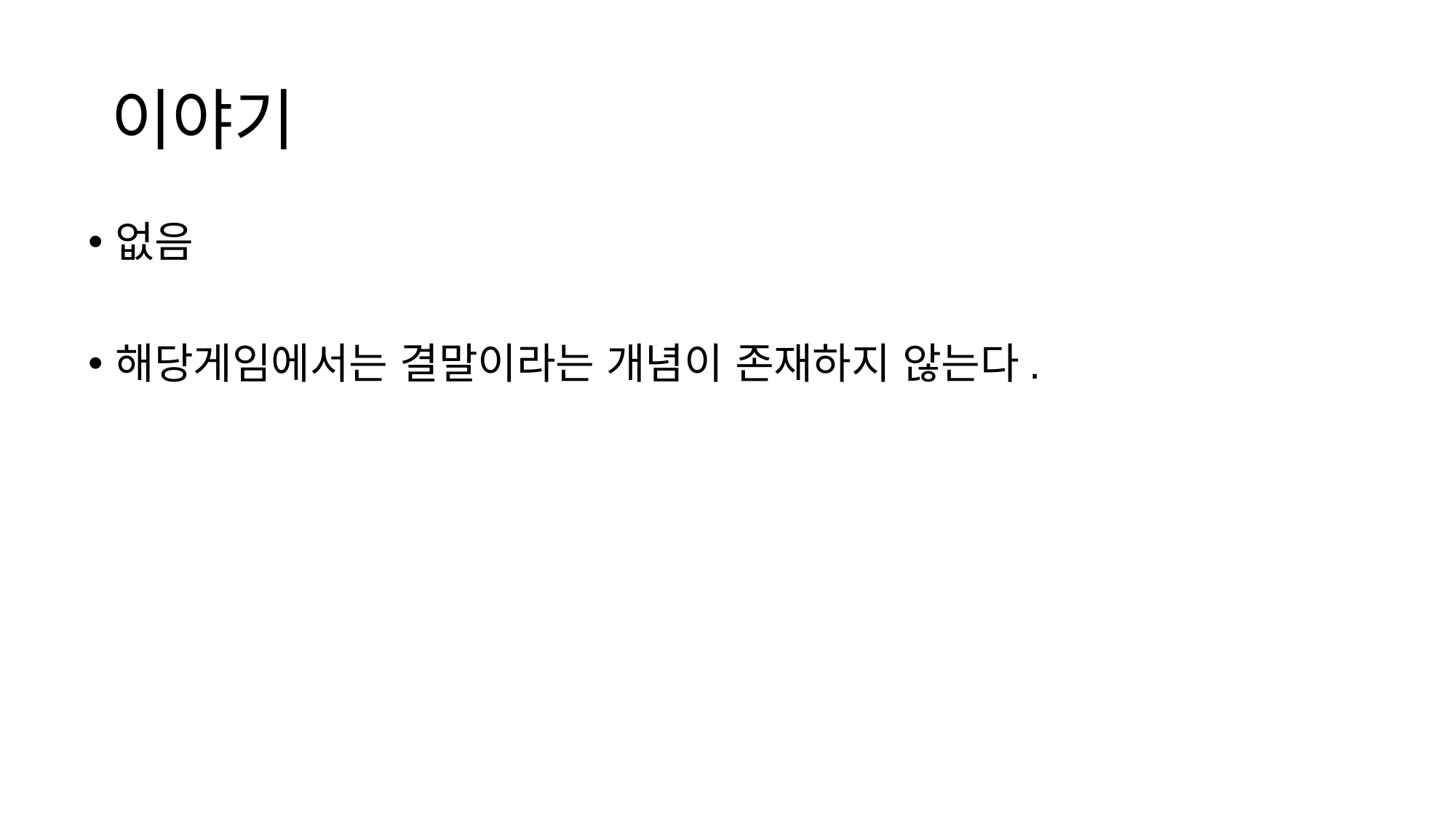

# 이야기
없음

해당게임에서는 결말이라는 개념이 존재하지 않는다.